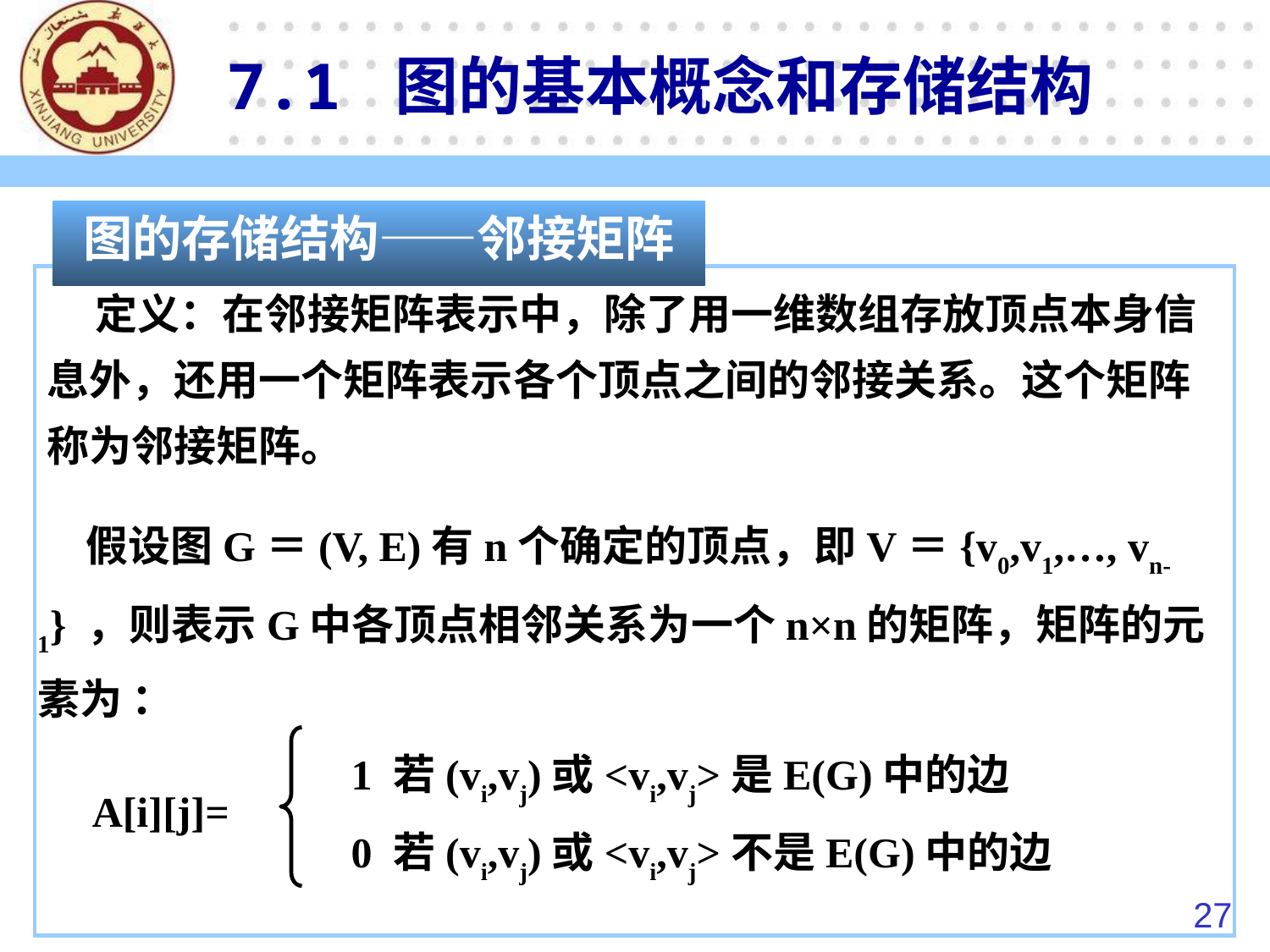

7.1 图的基本概念和存储结构
图的存储结构——邻接矩阵
    定义：在邻接矩阵表示中，除了用一维数组存放顶点本身信息外，还用一个矩阵表示各个顶点之间的邻接关系。这个矩阵称为邻接矩阵。
    假设图G＝(V, E)有n个确定的顶点，即V＝{v0,v1,…, vn-1} ，则表示G中各顶点相邻关系为一个n×n的矩阵，矩阵的元素为 ：
		1 若(vi,vj)或<vi,vj>是E(G)中的边
		0 若(vi,vj)或<vi,vj>不是E(G)中的边

A[i][j]=
27